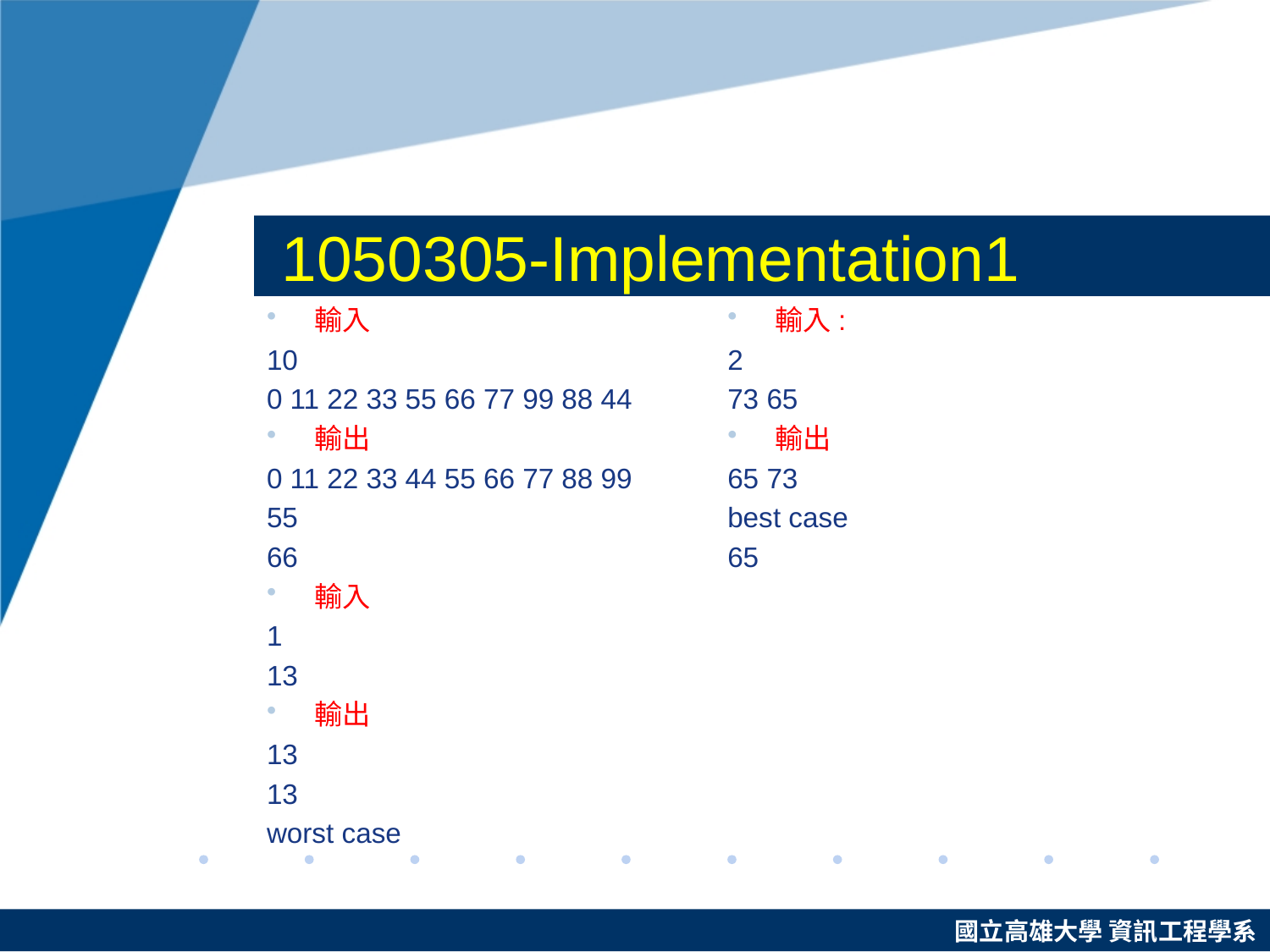

# 1050305-Implementation1
輸入
10
0 11 22 33 55 66 77 99 88 44
輸出
0 11 22 33 44 55 66 77 88 99
55
66
輸入
1
13
輸出
13
13
worst case

輸入:
2
73 65
輸出
65 73
best case
65